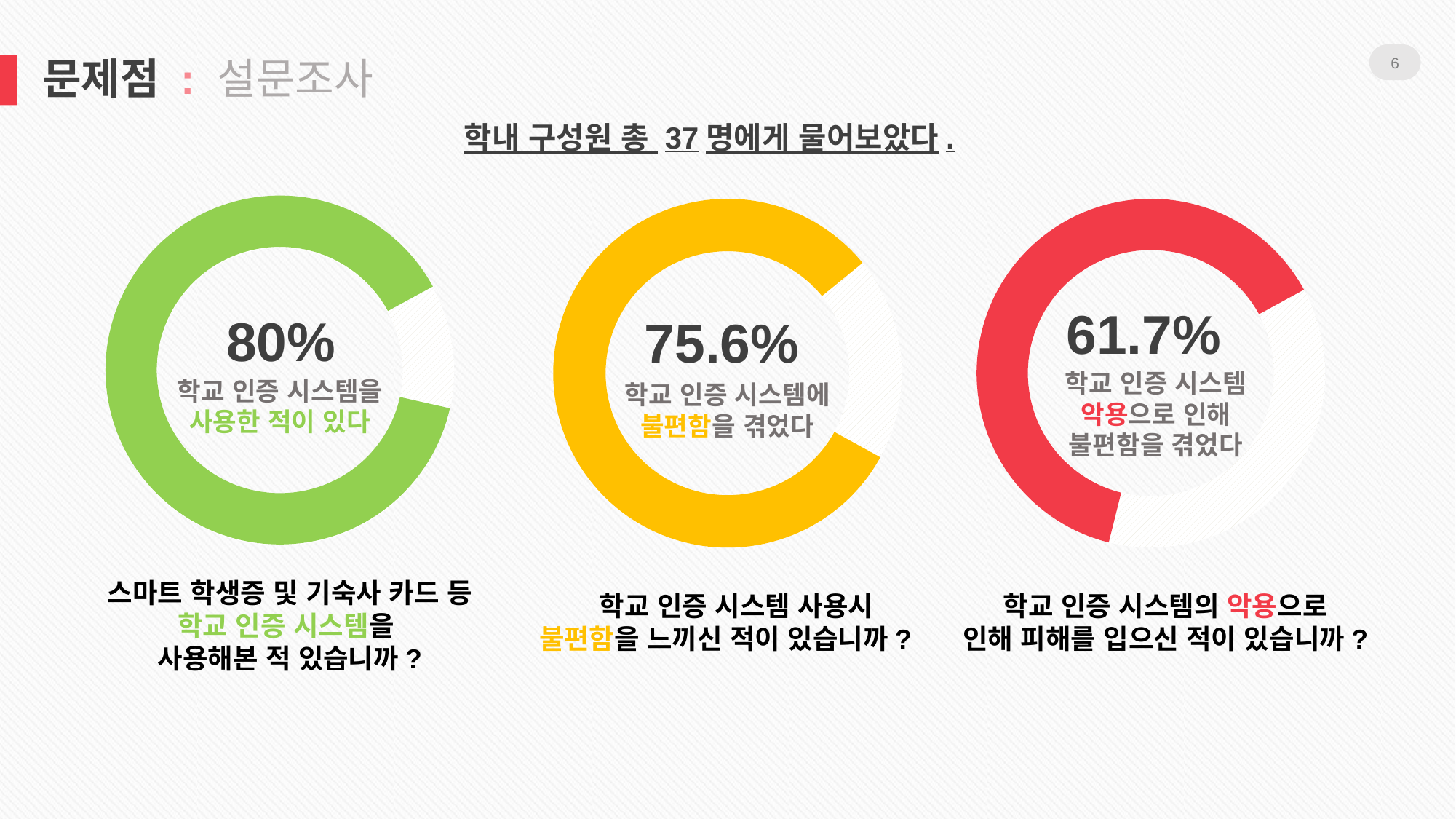

6
 문제점 : 설문조사
학내 구성원 총 37명에게 물어보았다.

61.7%
80%
75.6%
학교 인증 시스템
악용으로 인해
불편함을 겪었다
학교 인증 시스템을
사용한 적이 있다
학교 인증 시스템에
불편함을 겪었다
스마트 학생증 및 기숙사 카드 등
학교 인증 시스템을
사용해본 적 있습니까?
  학교 인증 시스템 사용시
불편함을 느끼신 적이 있습니까?
학교 인증 시스템의 악용으로
인해 피해를 입으신 적이 있습니까?